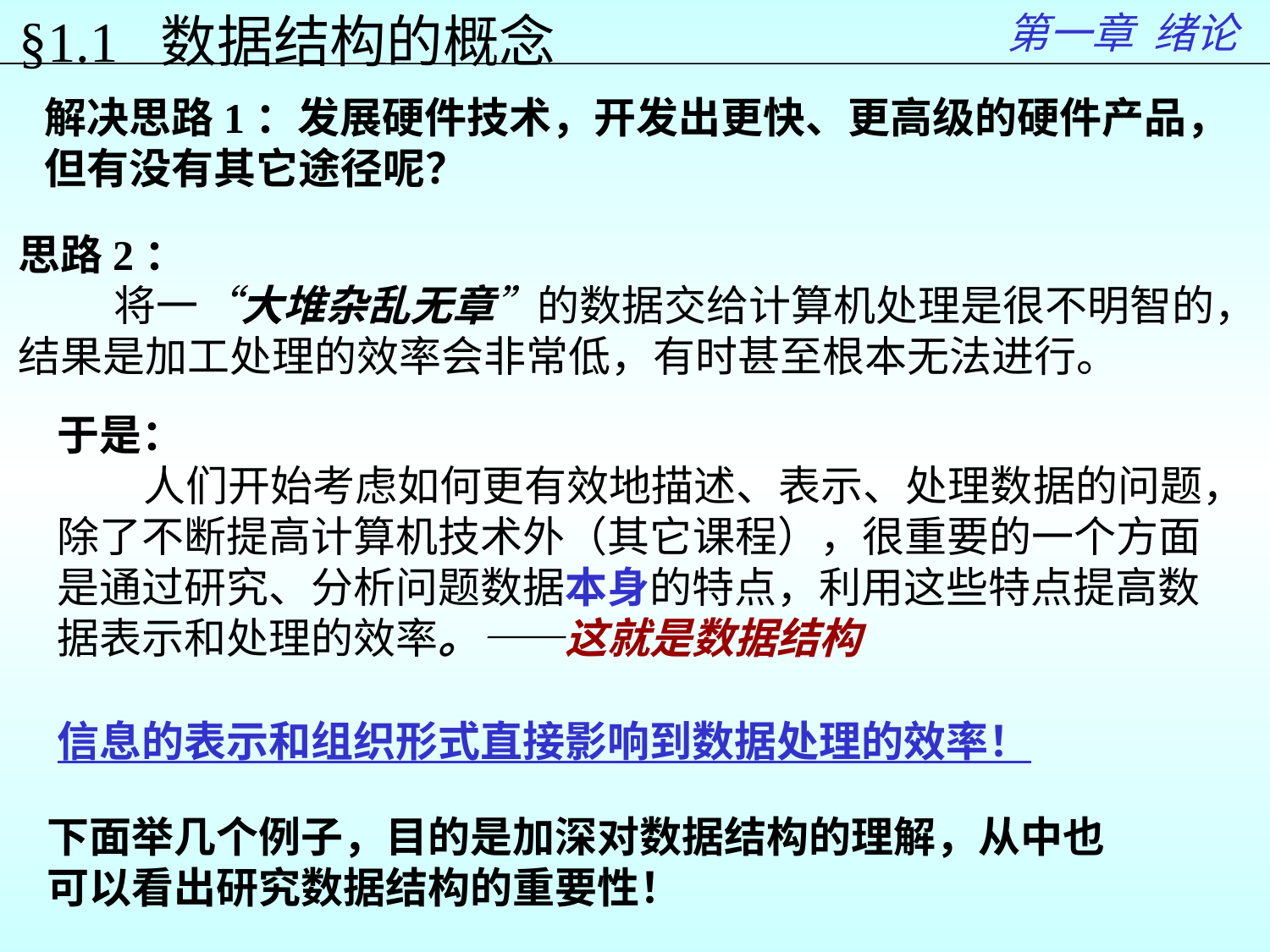

第一章  绪论

§1.1  数据结构的概念
解决思路1：发展硬件技术，开发出更快、更高级的硬件产品，但有没有其它途径呢？
思路2：
         将一“大堆杂乱无章”的数据交给计算机处理是很不明智的，
结果是加工处理的效率会非常低，有时甚至根本无法进行。
于是：
        人们开始考虑如何更有效地描述、表示、处理数据的问题，
除了不断提高计算机技术外（其它课程），很重要的一个方面
是通过研究、分析问题数据本身的特点，利用这些特点提高数
据表示和处理的效率。——这就是数据结构
信息的表示和组织形式直接影响到数据处理的效率！
下面举几个例子，目的是加深对数据结构的理解，从中也
可以看出研究数据结构的重要性！